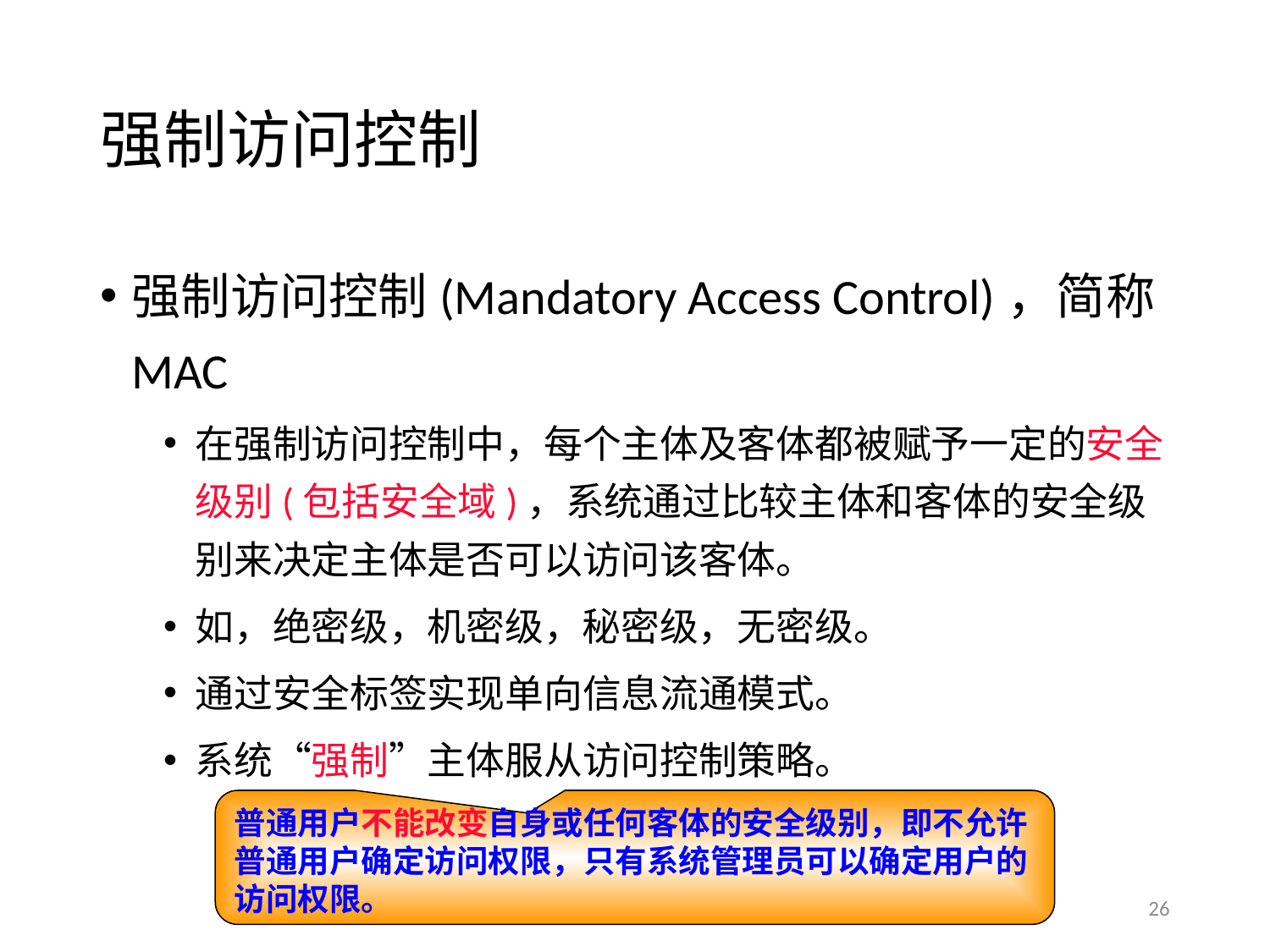

# 强制访问控制
强制访问控制(Mandatory Access Control)，简称MAC
在强制访问控制中，每个主体及客体都被赋予一定的安全级别(包括安全域)，系统通过比较主体和客体的安全级别来决定主体是否可以访问该客体。
如，绝密级，机密级，秘密级，无密级。
通过安全标签实现单向信息流通模式。
系统“强制”主体服从访问控制策略。
普通用户不能改变自身或任何客体的安全级别，即不允许普通用户确定访问权限，只有系统管理员可以确定用户的访问权限。
26